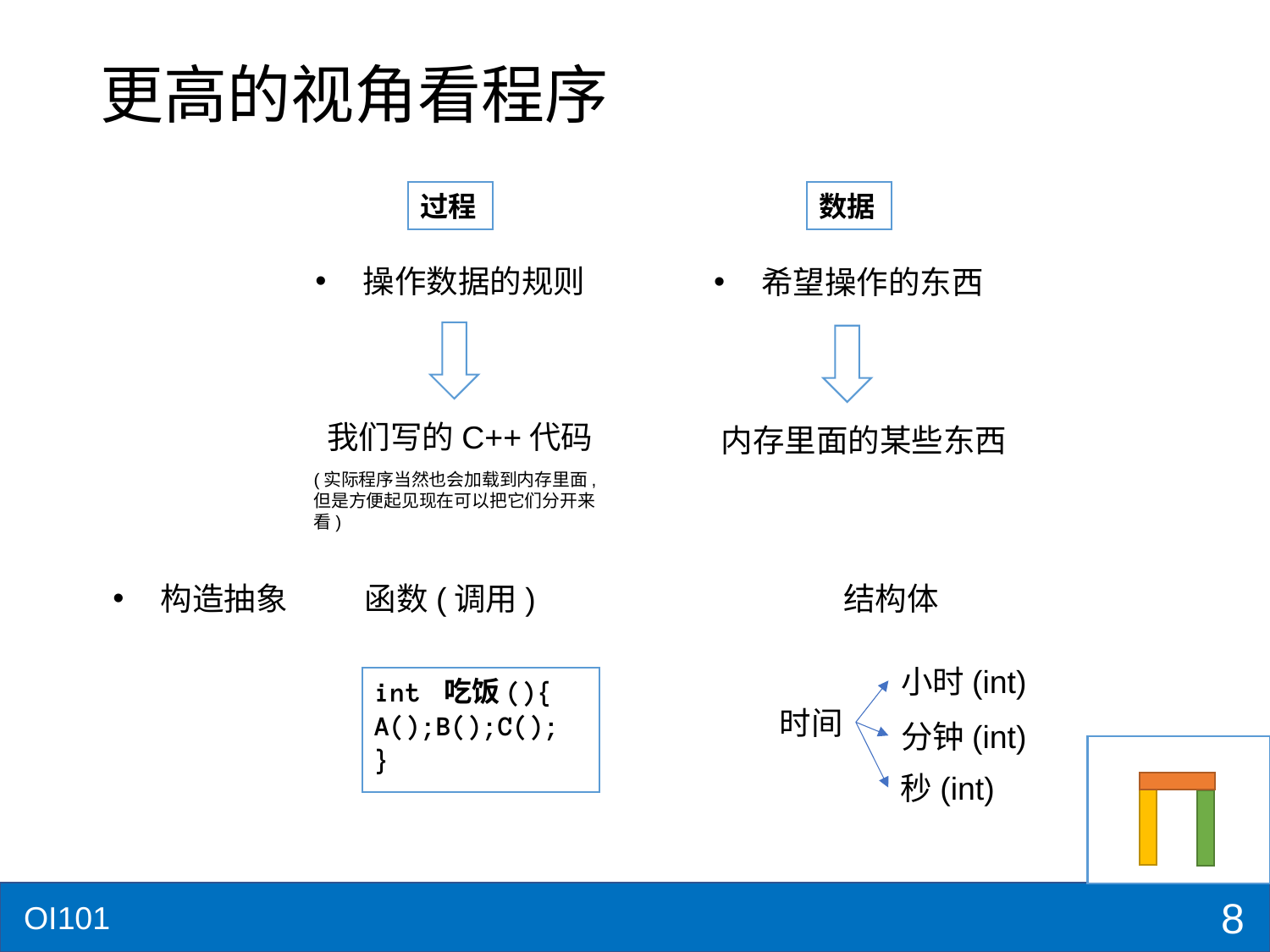

# 更高的视角看程序
过程
数据
操作数据的规则
希望操作的东西

我们写的C++代码
内存里面的某些东西
(实际程序当然也会加载到内存里面, 但是方便起见现在可以把它们分开来看)
构造抽象
函数(调用)
结构体
小时(int)
int 吃饭(){
A();B();C();
}
时间
分钟(int)

秒(int)

8